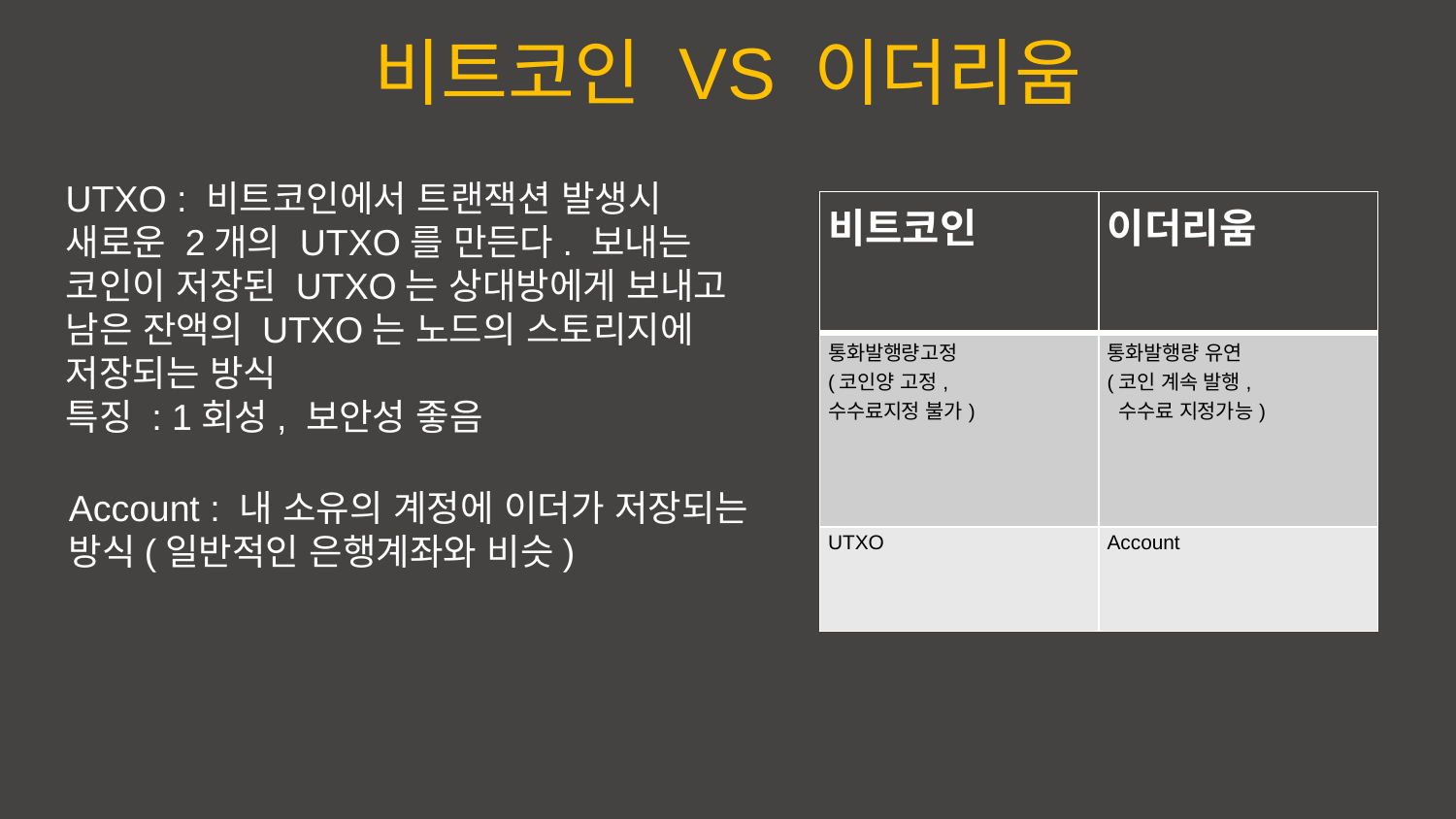

비트코인 VS 이더리움

UTXO : 비트코인에서 트랜잭션 발생시 새로운 2개의 UTXO를 만든다. 보내는 코인이 저장된 UTXO는 상대방에게 보내고 남은 잔액의 UTXO는 노드의 스토리지에 저장되는 방식
특징 : 1회성, 보안성 좋음
| 비트코인 | 이더리움 |
| --- | --- |
| 통화발행량고정 (코인양 고정, 수수료지정 불가) | 통화발행량 유연 (코인 계속 발행, 수수료 지정가능) |
| UTXO | Account |
Account : 내 소유의 계정에 이더가 저장되는 방식(일반적인 은행계좌와 비슷)